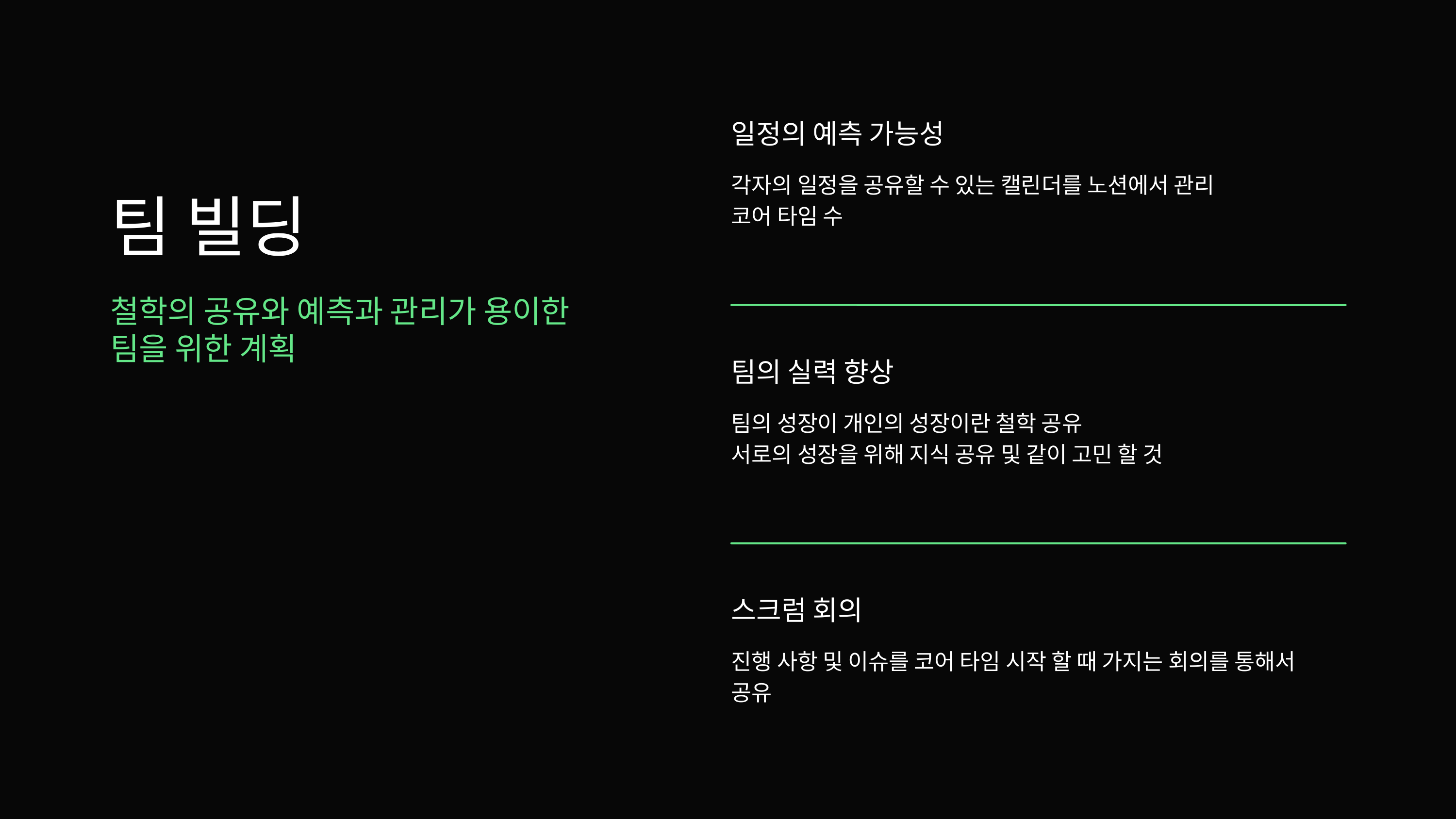

팀 빌딩
철학의 공유와 예측과 관리가 용이한 팀을 위한 계획
일정의 예측 가능성
각자의 일정을 공유할 수 있는 캘린더를 노션에서 관리
코어 타임 수

팀의 실력 향상
팀의 성장이 개인의 성장이란 철학 공유
서로의 성장을 위해 지식 공유 및 같이 고민 할 것

스크럼 회의
진행 사항 및 이슈를 코어 타임 시작 할 때 가지는 회의를 통해서
공유